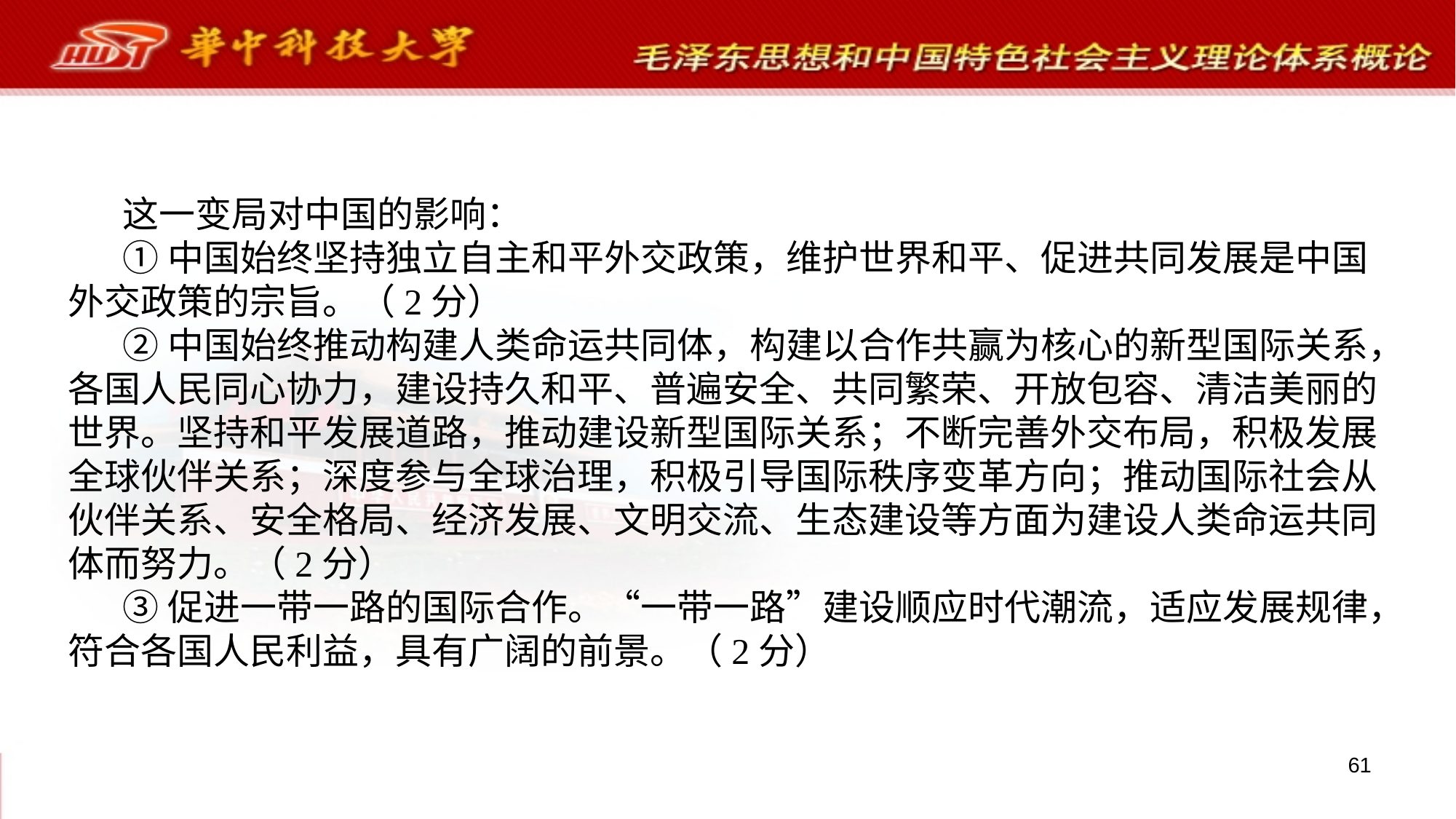

这一变局对中国的影响：
①中国始终坚持独立自主和平外交政策，维护世界和平、促进共同发展是中国外交政策的宗旨。（2分）
②中国始终推动构建人类命运共同体，构建以合作共赢为核心的新型国际关系，各国人民同心协力，建设持久和平、普遍安全、共同繁荣、开放包容、清洁美丽的世界。坚持和平发展道路，推动建设新型国际关系；不断完善外交布局，积极发展全球伙伴关系；深度参与全球治理，积极引导国际秩序变革方向；推动国际社会从伙伴关系、安全格局、经济发展、文明交流、生态建设等方面为建设人类命运共同体而努力。（2分）
③促进一带一路的国际合作。“一带一路”建设顺应时代潮流，适应发展规律，符合各国人民利益，具有广阔的前景。（2分）
61